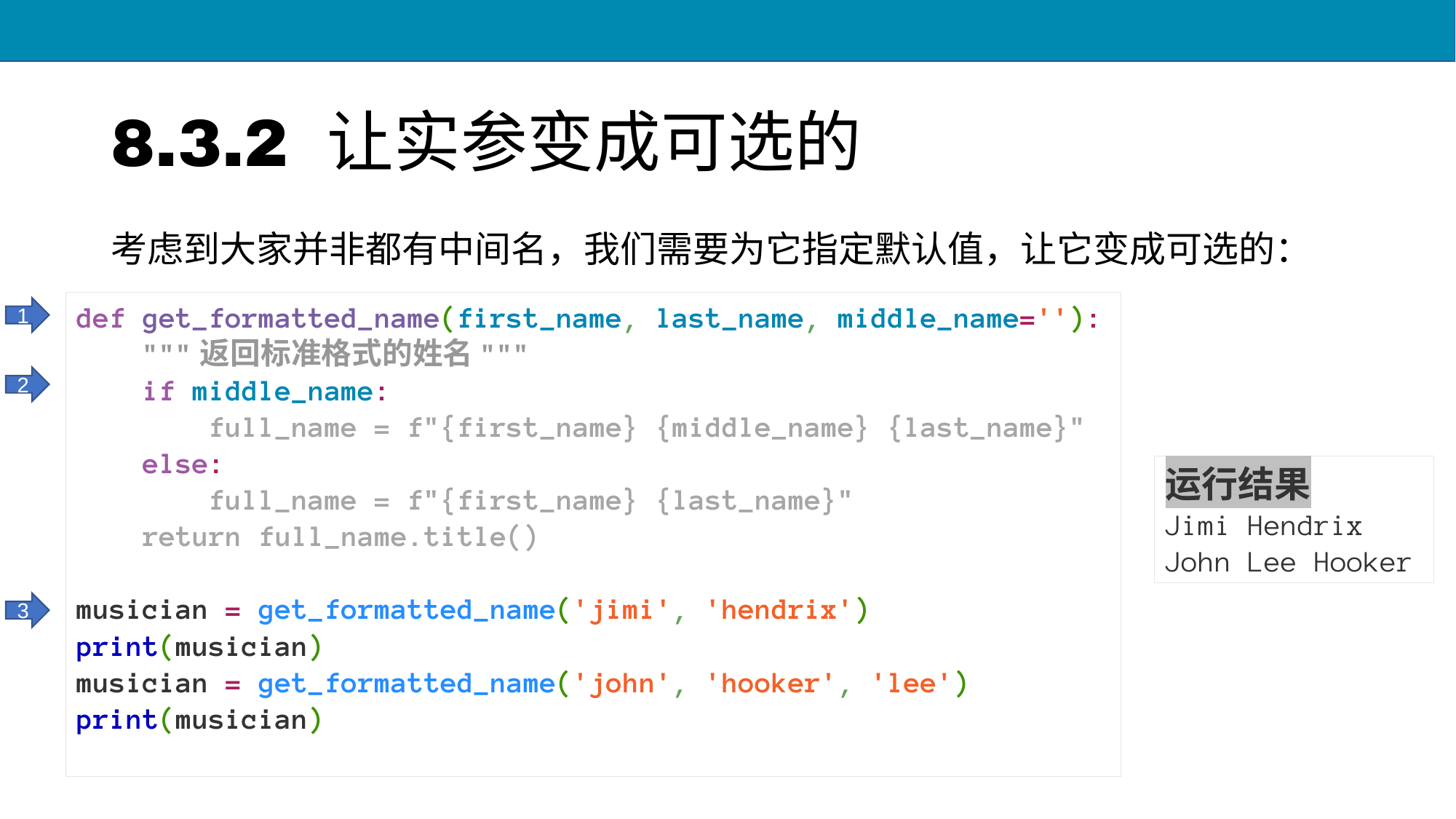

# 8.3.2 让实参变成可选的
考虑到大家并非都有中间名，我们需要为它指定默认值，让它变成可选的：
def get_formatted_name(first_name, last_name, middle_name=''):
    """返回标准格式的姓名"""
    if middle_name:
        full_name = f"{first_name} {middle_name} {last_name}"
    else:
        full_name = f"{first_name} {last_name}"
    return full_name.title()
musician = get_formatted_name('jimi', 'hendrix')
print(musician)
musician = get_formatted_name('john', 'hooker', 'lee')
print(musician)
1
2
运行结果
Jimi Hendrix
John Lee Hooker
3